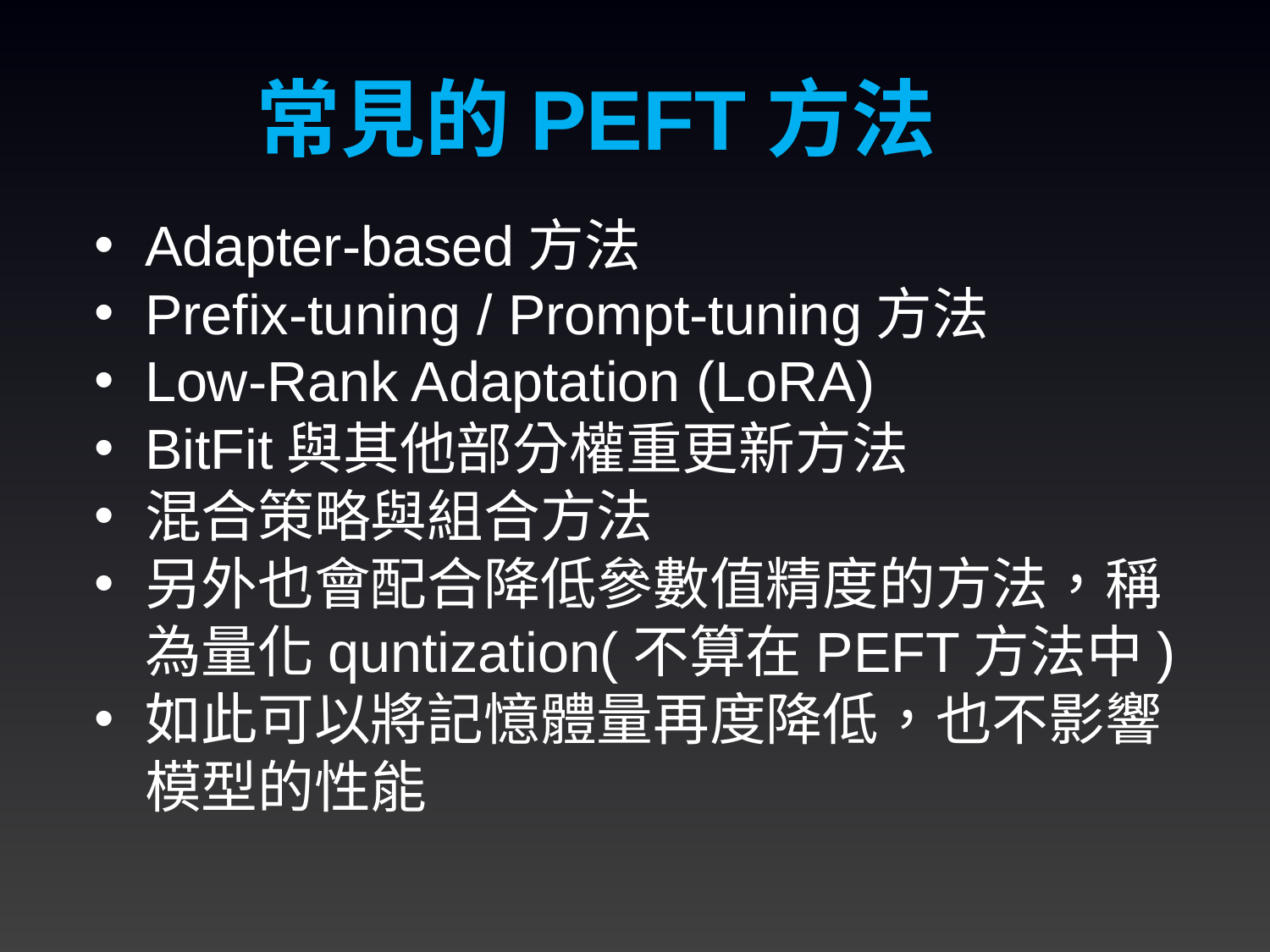

常見的PEFT方法
Adapter-based方法
Prefix-tuning / Prompt-tuning方法
Low-Rank Adaptation (LoRA)
BitFit與其他部分權重更新方法
混合策略與組合方法
另外也會配合降低參數值精度的方法，稱為量化quntization(不算在PEFT方法中)
如此可以將記憶體量再度降低，也不影響模型的性能